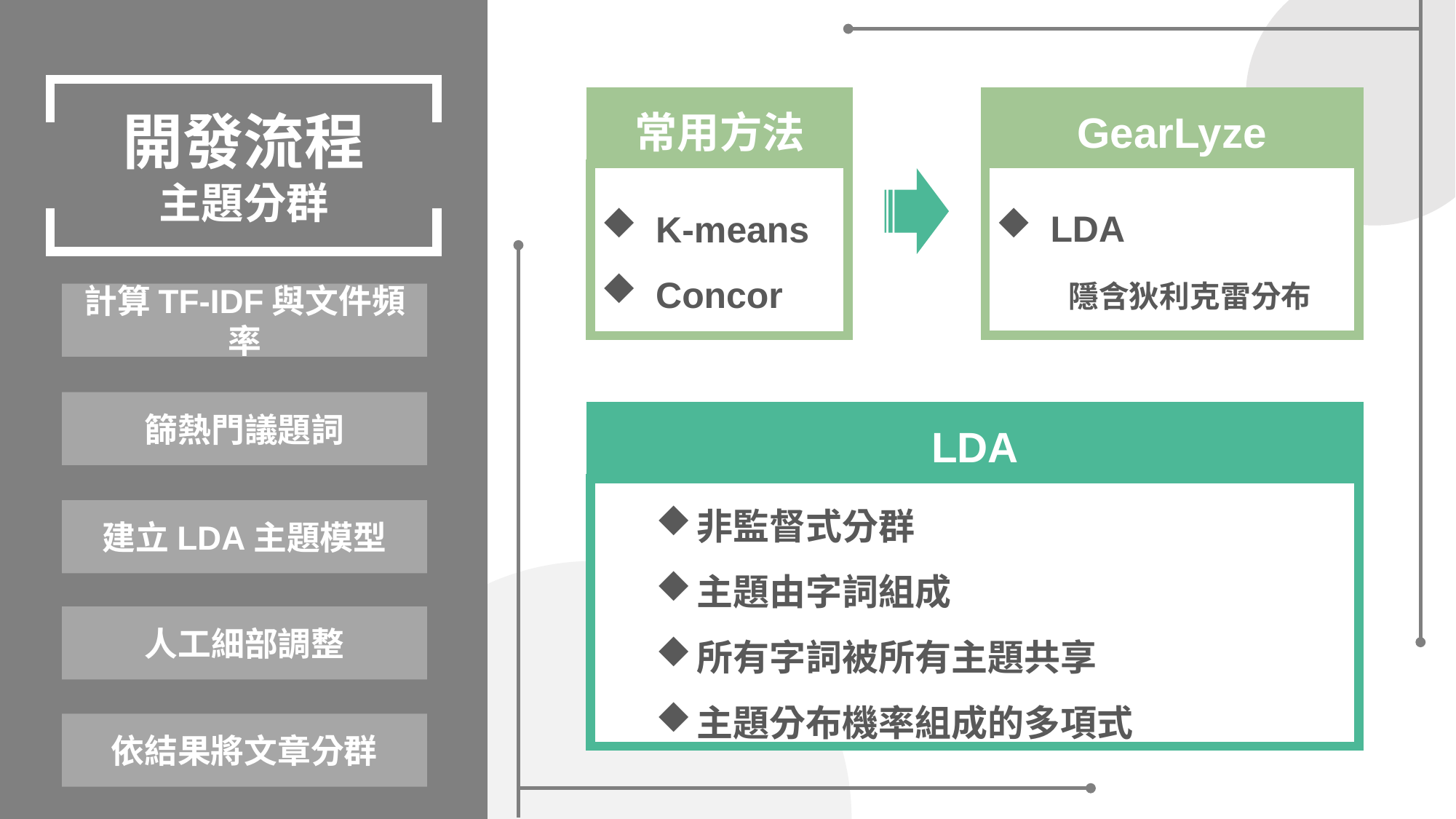

開發流程
主題分群
常用方法
K-means
Concor
GearLyze
LDA
　　隱含狄利克雷分布

計算TF-IDF與文件頻率
篩熱門議題詞
LDA
非監督式分群
主題由字詞組成
所有字詞被所有主題共享
主題分布機率組成的多項式
建立LDA主題模型

人工細部調整
依結果將文章分群